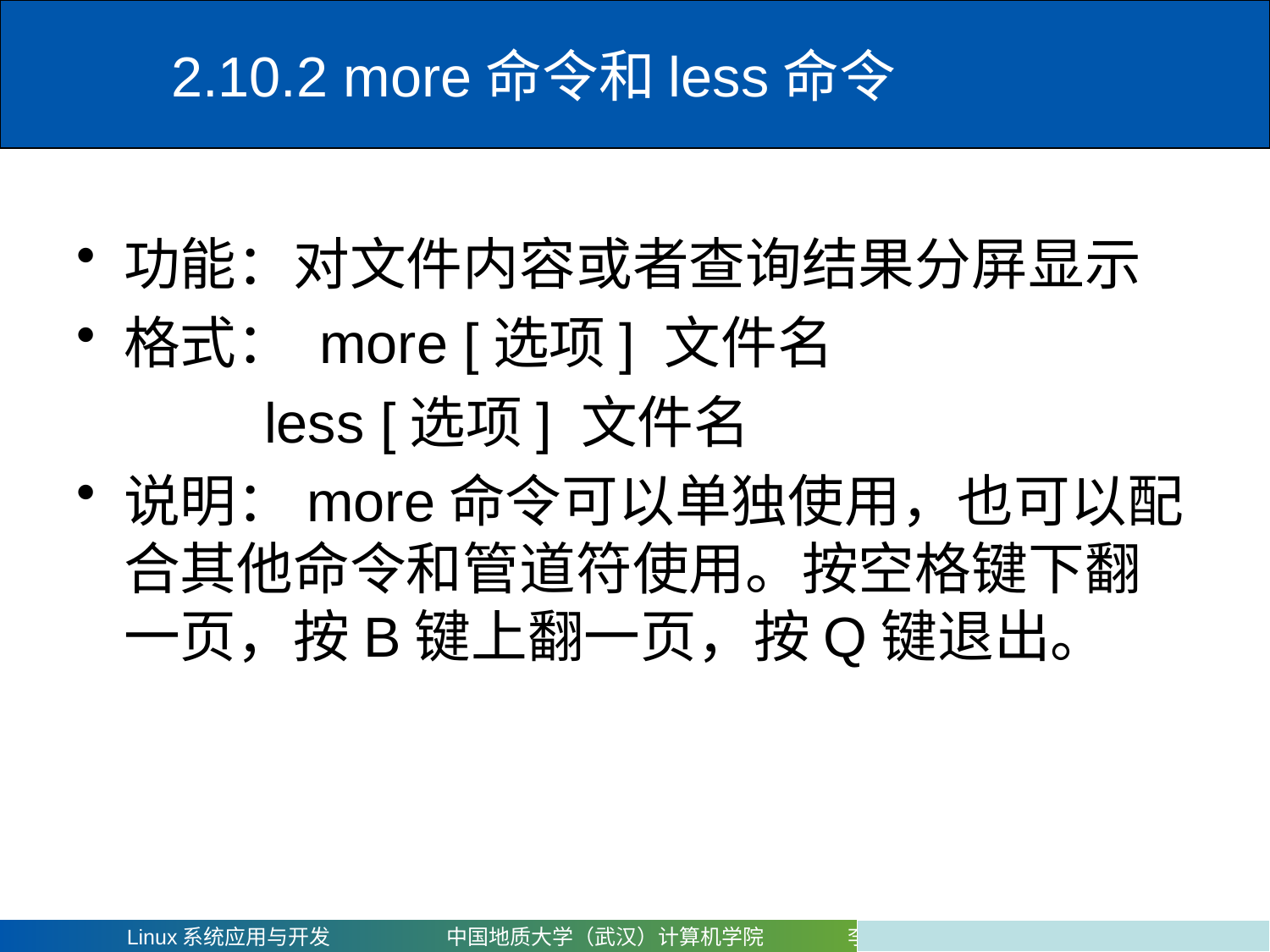

# 2.10.2 more命令和less命令
功能：对文件内容或者查询结果分屏显示
格式： more [选项] 文件名
            less [选项] 文件名
说明：more命令可以单独使用，也可以配合其他命令和管道符使用。按空格键下翻一页，按B键上翻一页，按Q键退出。